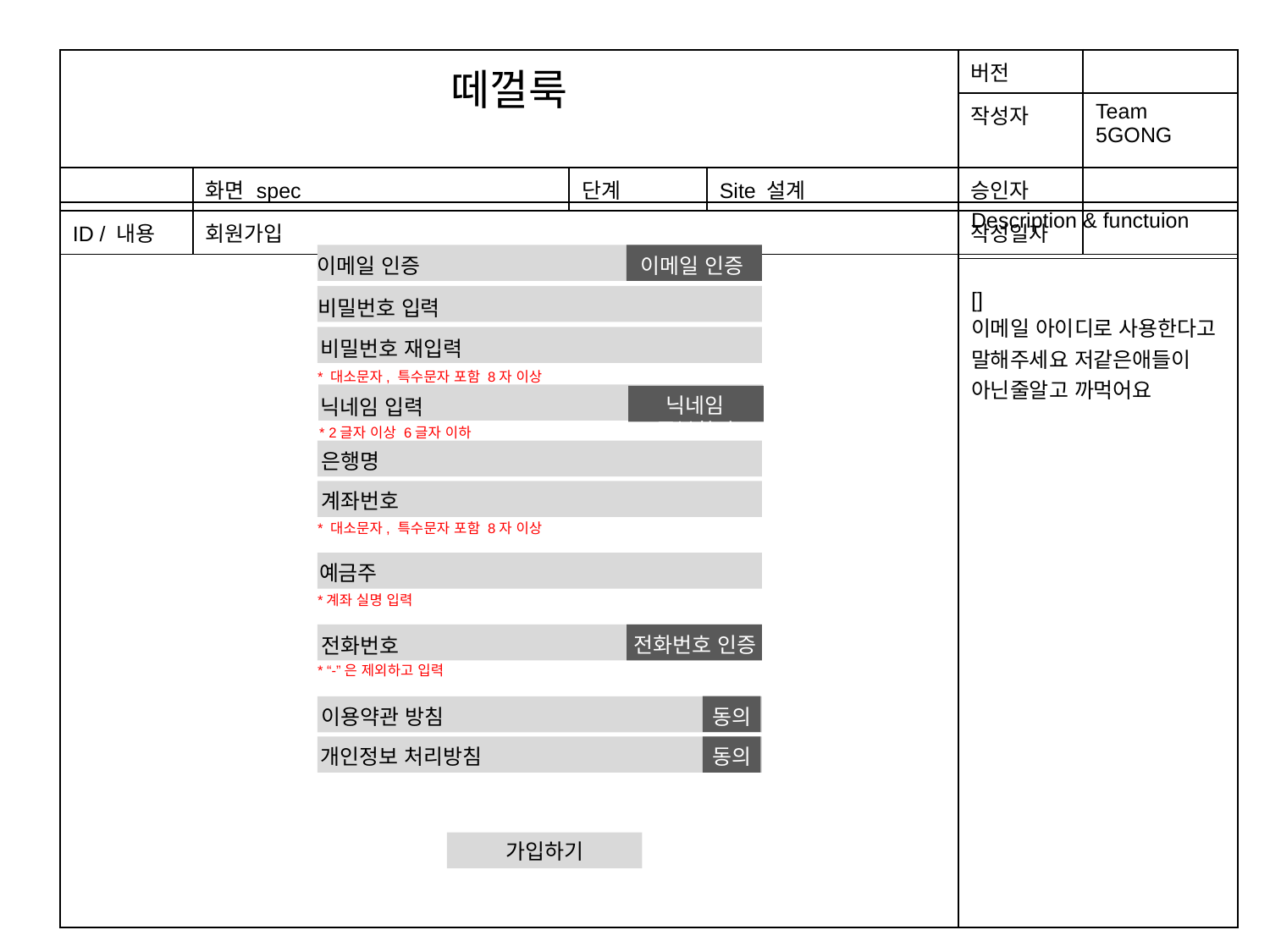

| 떼껄룩 |  |  |  | 버전 |  |
| --- | --- | --- | --- | --- | --- |
|  |  |  |  | 작성자 | Team 5GONG |
|  | 화면 spec | 단계 | Site 설계 | 승인자 |  |
| ID / 내용 | 회원가입 |  |  | 작성일자 |  |
|  | Description & functuion |
| --- | --- |
|  | [] 이메일 아이디로 사용한다고 말해주세요 저같은애들이 아닌줄알고 까먹어요 |

이메일 인증
이메일 인증

비밀번호 입력

비밀번호 재입력
* 대소문자, 특수문자 포함 8자 이상

닉네임 중복확인
닉네임 입력
* 2글자 이상 6글자 이하

은행명

계좌번호
* 대소문자, 특수문자 포함 8자 이상

예금주
*계좌 실명 입력

전화번호 인증
전화번호
* “-”은 제외하고 입력

동의
이용약관 방침

개인정보 처리방침
동의

가입하기